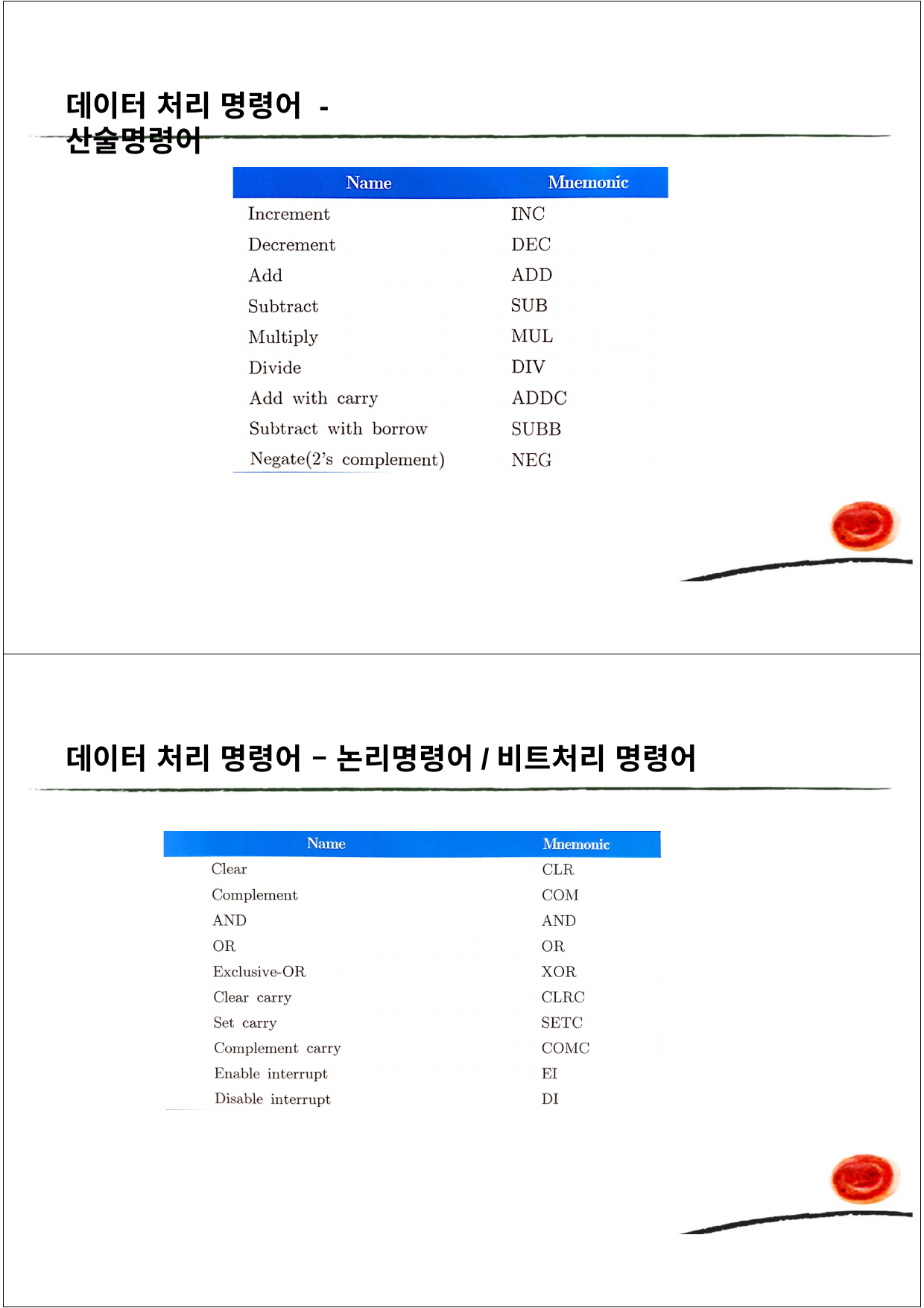

데이터 처리 명령어 - 산술명령어

데이터 처리 명령어 – 논리명령어/비트처리 명령어